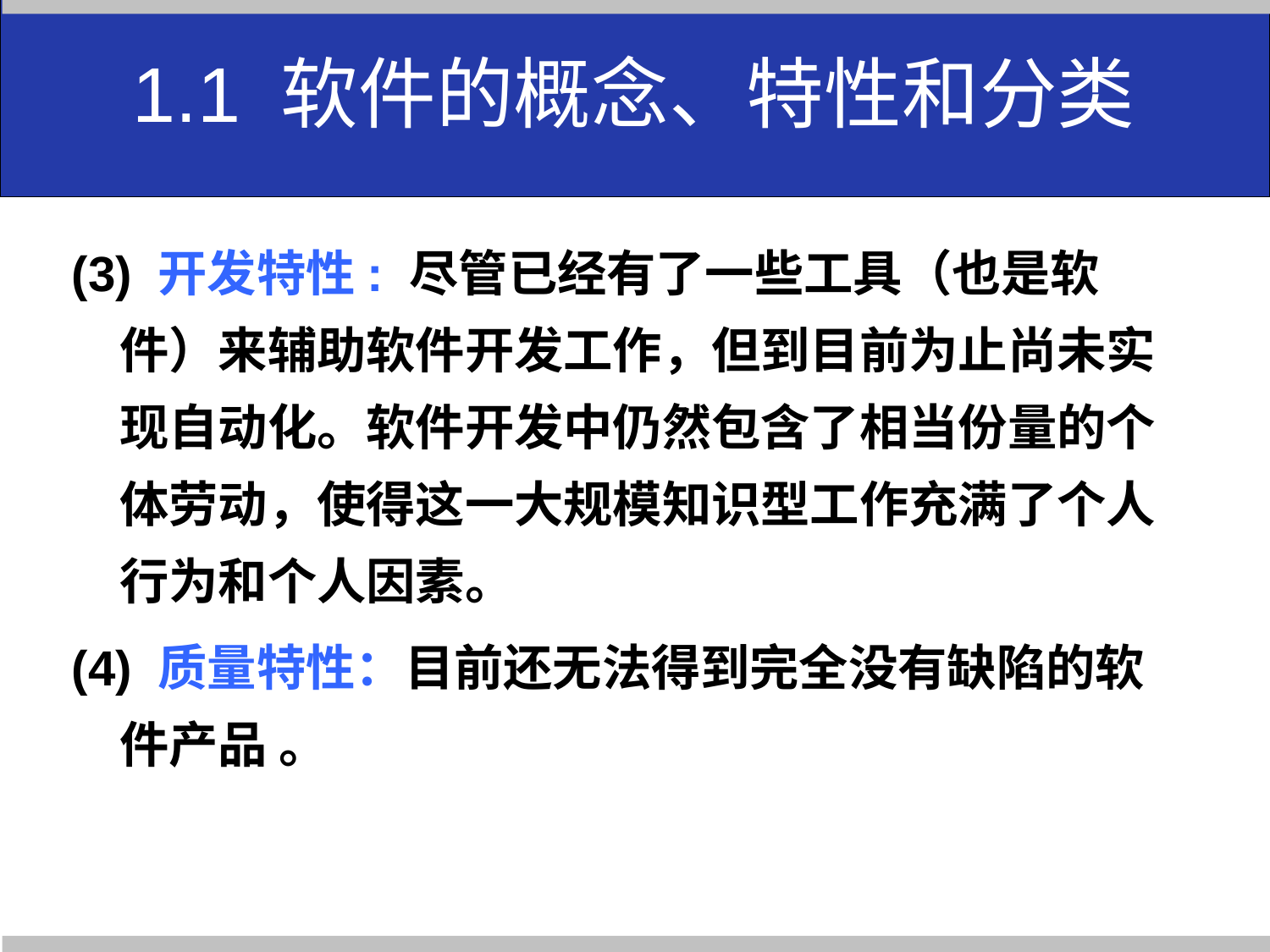

1.1 软件的概念、特性和分类
(3) 开发特性: 尽管已经有了一些工具（也是软件）来辅助软件开发工作，但到目前为止尚未实现自动化。软件开发中仍然包含了相当份量的个体劳动，使得这一大规模知识型工作充满了个人行为和个人因素。
(4) 质量特性：目前还无法得到完全没有缺陷的软件产品 。
19